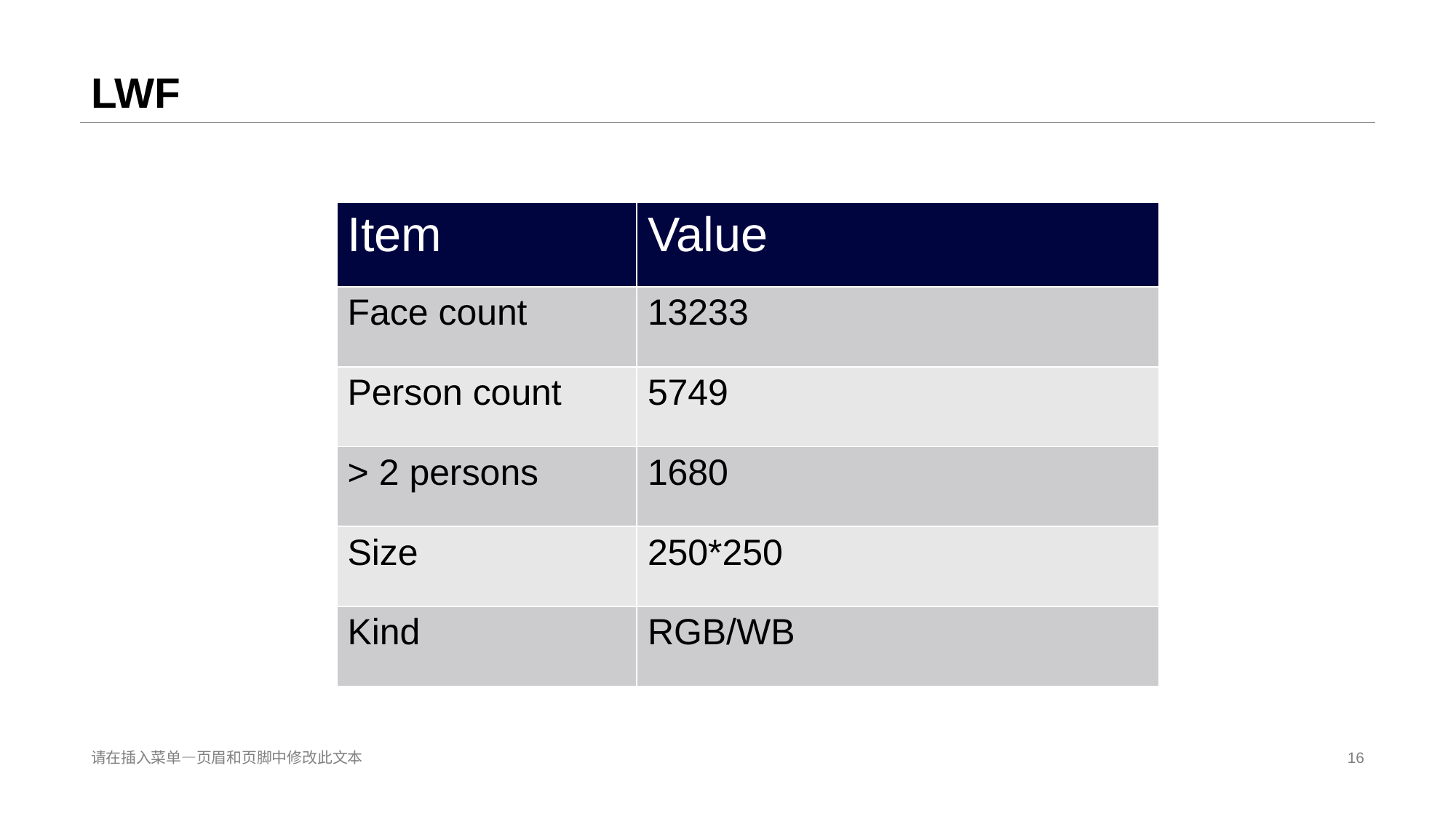

# LWF
| Item | Value |
| --- | --- |
| Face count | 13233 |
| Person count | 5749 |
| > 2 persons | 1680 |
| Size | 250\*250 |
| Kind | RGB/WB |
请在插入菜单—页眉和页脚中修改此文本
16